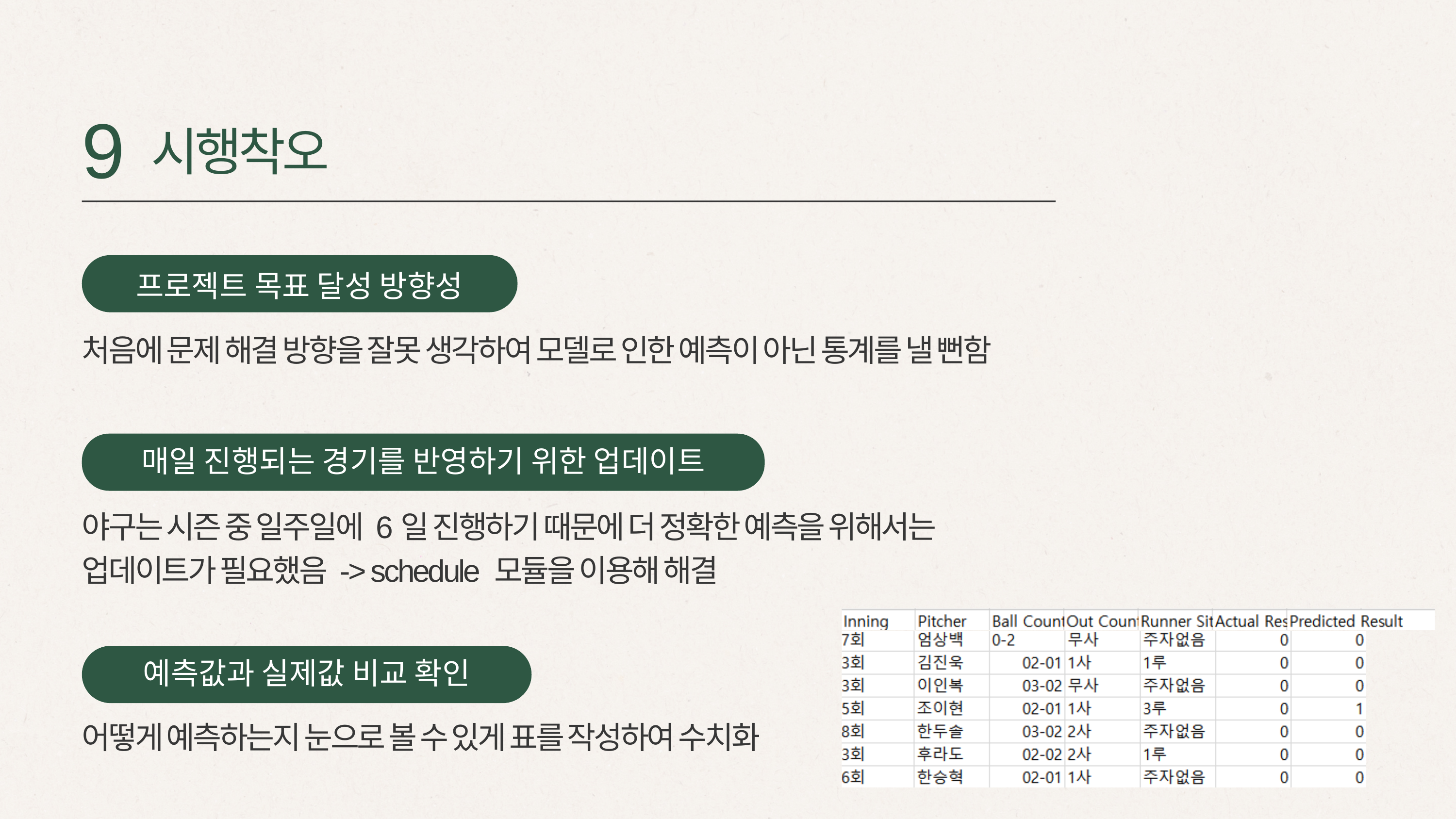

9
시행착오

프로젝트 목표 달성 방향성

처음에 문제 해결 방향을 잘못 생각하여 모델로 인한 예측이 아닌 통계를 낼 뻔함
매일 진행되는 경기를 반영하기 위한 업데이트

야구는 시즌 중 일주일에 6일 진행하기 때문에 더 정확한 예측을 위해서는 업데이트가 필요했음 -> schedule 모듈을 이용해 해결

예측값과 실제값 비교 확인

어떻게 예측하는지 눈으로 볼 수 있게 표를 작성하여 수치화